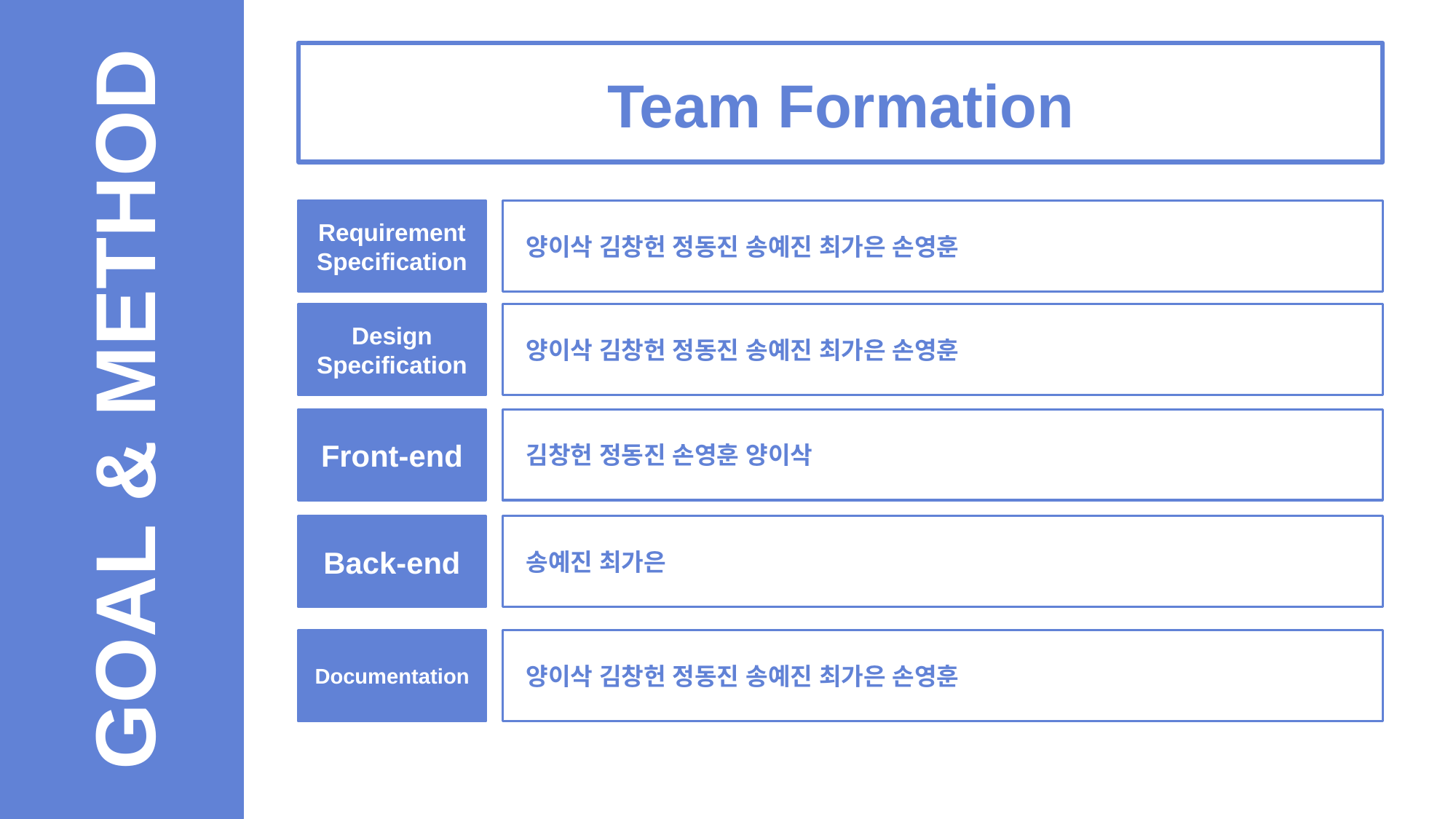

Team Formation
Requirement
Specification
 양이삭 김창헌 정동진 송예진 최가은 손영훈
# GOAL & METHOD
Design
Specification
 양이삭 김창헌 정동진 송예진 최가은 손영훈
Front-end
 김창헌 정동진 손영훈 양이삭
Back-end
 송예진 최가은
Documentation
 양이삭 김창헌 정동진 송예진 최가은 손영훈